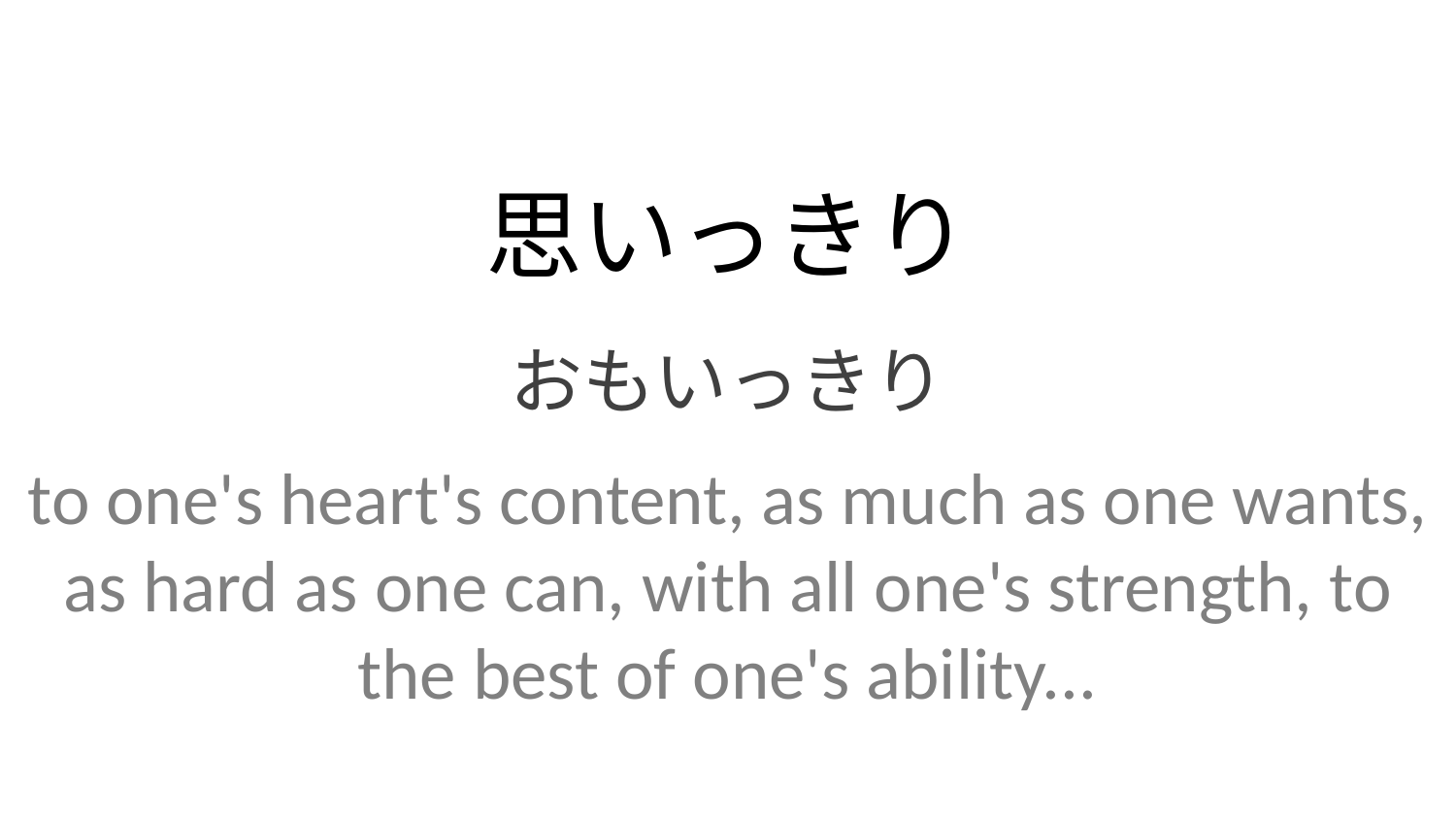

思いっきり

おもいっきり
to one's heart's content, as much as one wants, as hard as one can, with all one's strength, to the best of one's ability...